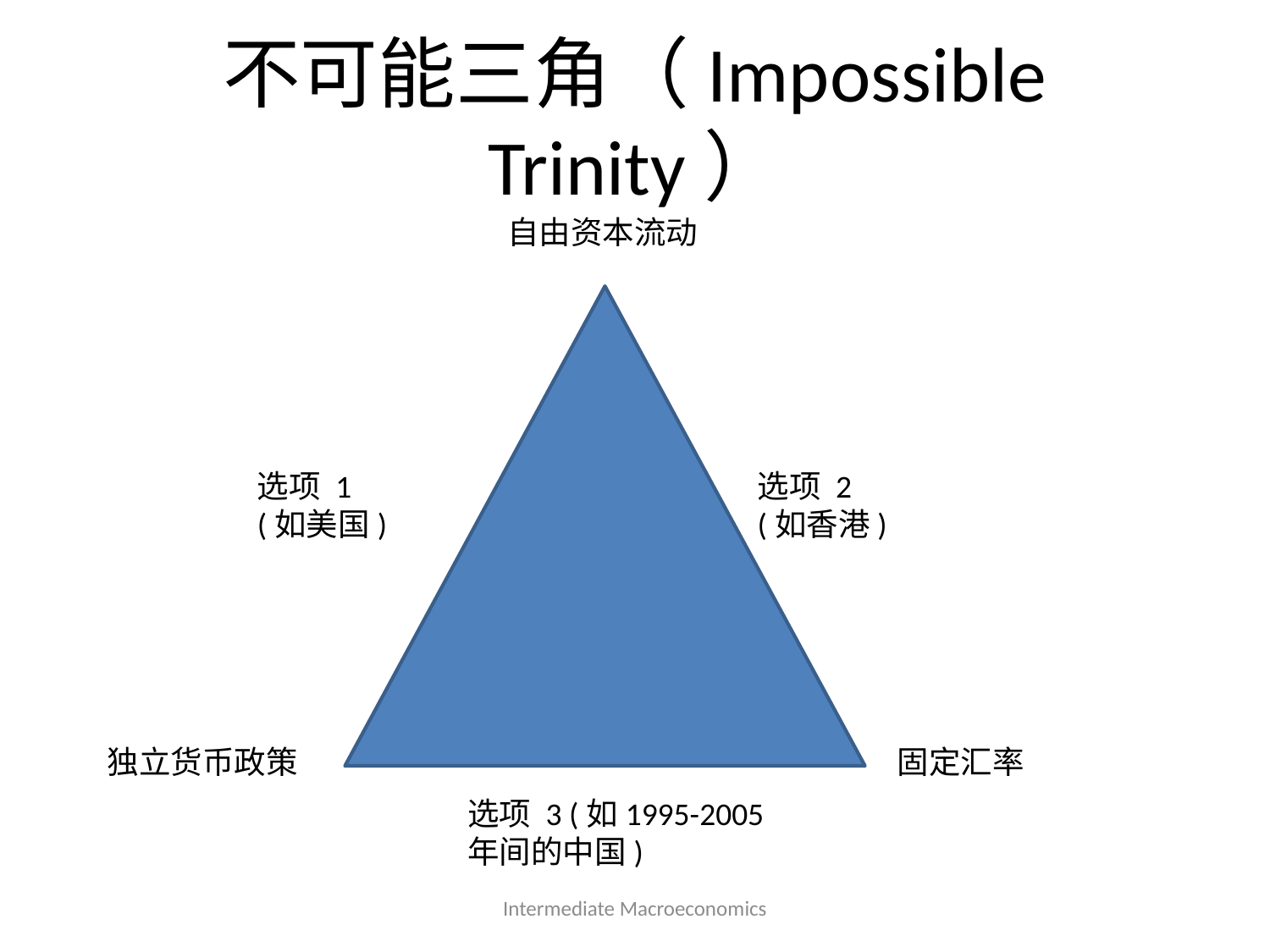

# 不可能三角（Impossible Trinity）
自由资本流动

选项 1
(如美国)
选项 2
(如香港)
独立货币政策
固定汇率
选项 3 (如1995-2005年间的中国)
Intermediate Macroeconomics